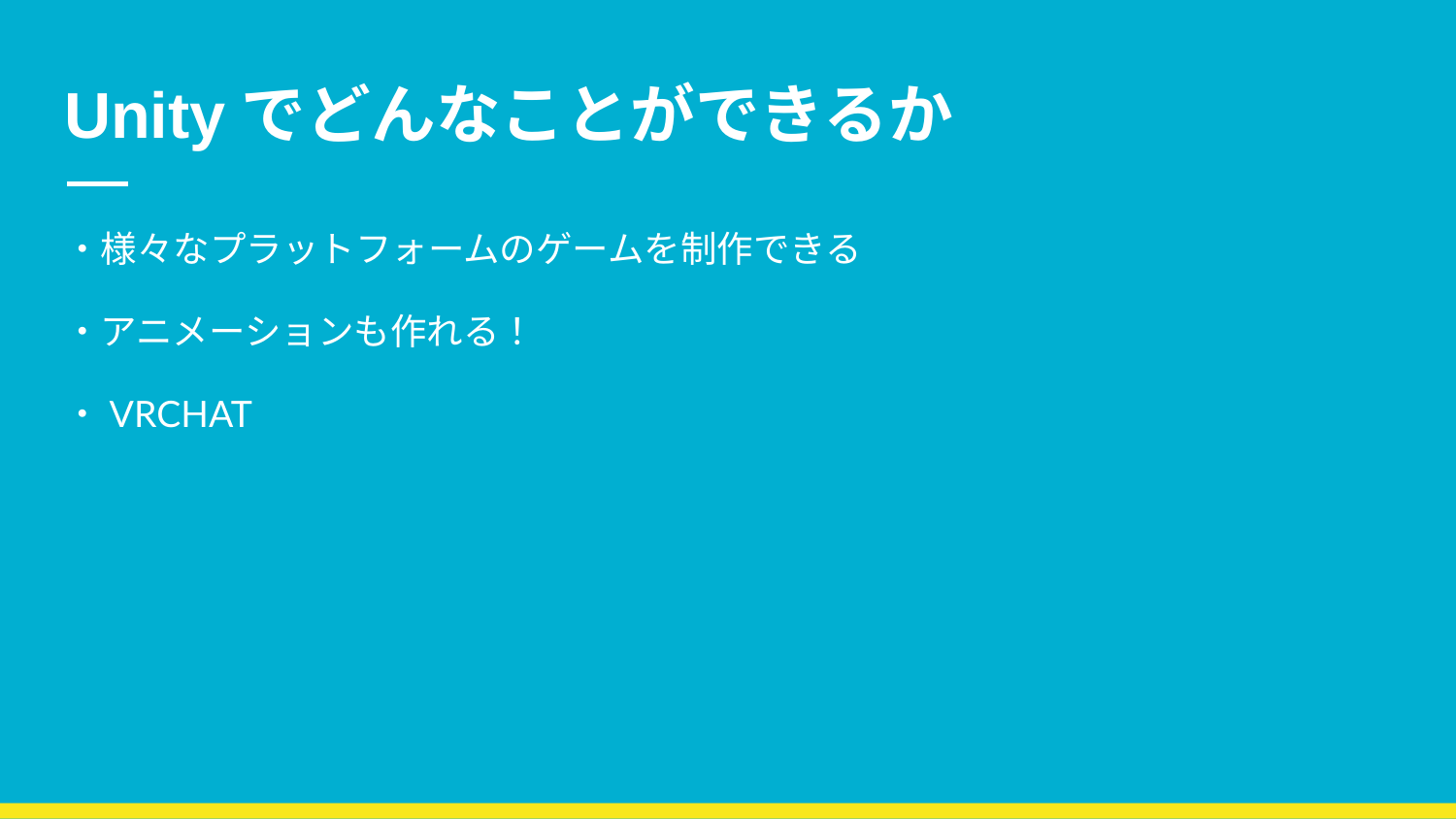

# Unityでどんなことができるか
・様々なプラットフォームのゲームを制作できる
・アニメーションも作れる！
・VRCHAT